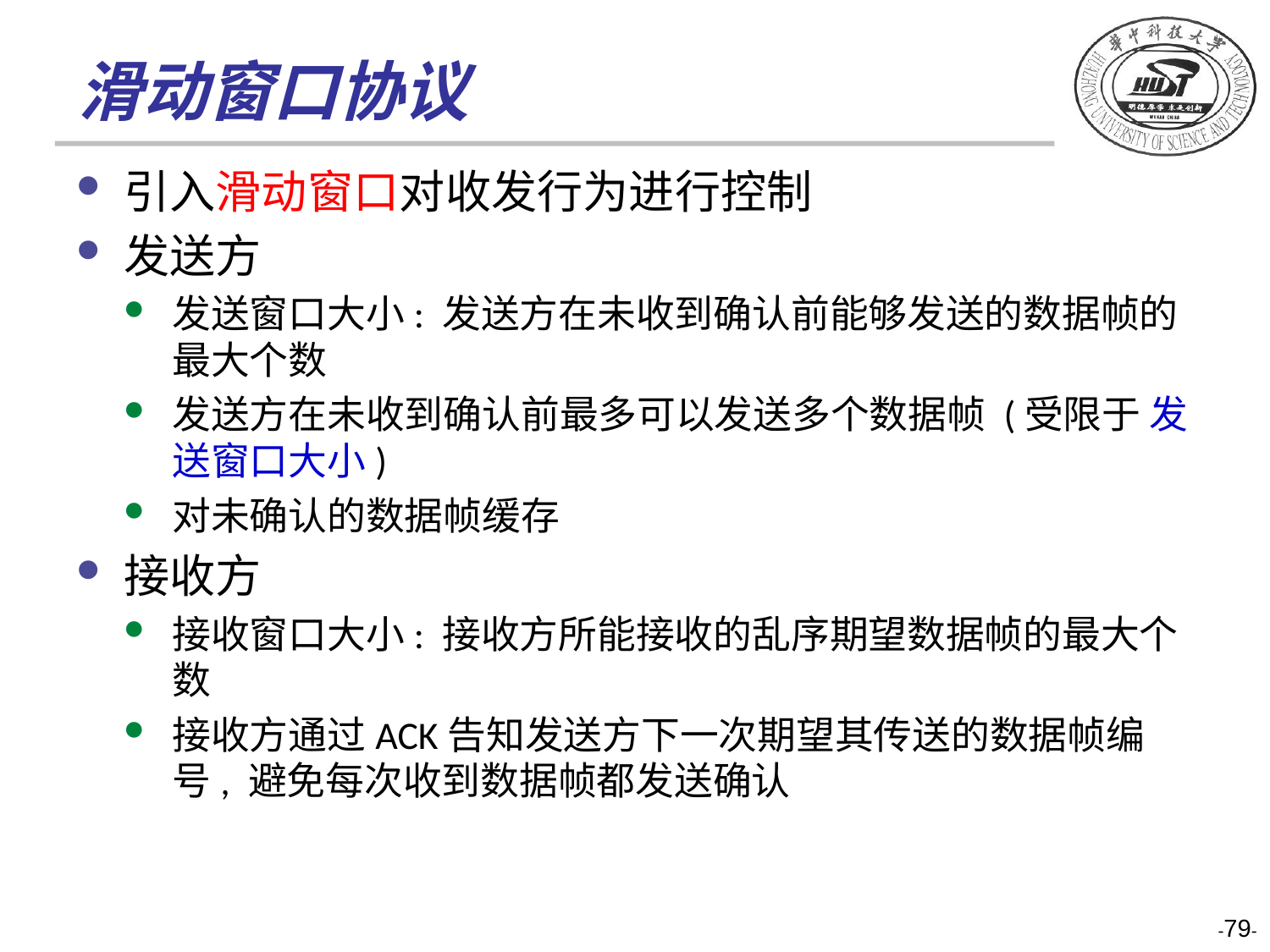

# 滑动窗口协议
引入滑动窗口对收发行为进行控制
发送方
发送窗口大小: 发送方在未收到确认前能够发送的数据帧的最大个数
发送方在未收到确认前最多可以发送多个数据帧 (受限于 发送窗口大小)
对未确认的数据帧缓存
接收方
接收窗口大小: 接收方所能接收的乱序期望数据帧的最大个数
接收方通过ACK告知发送方下一次期望其传送的数据帧编号, 避免每次收到数据帧都发送确认

-79-